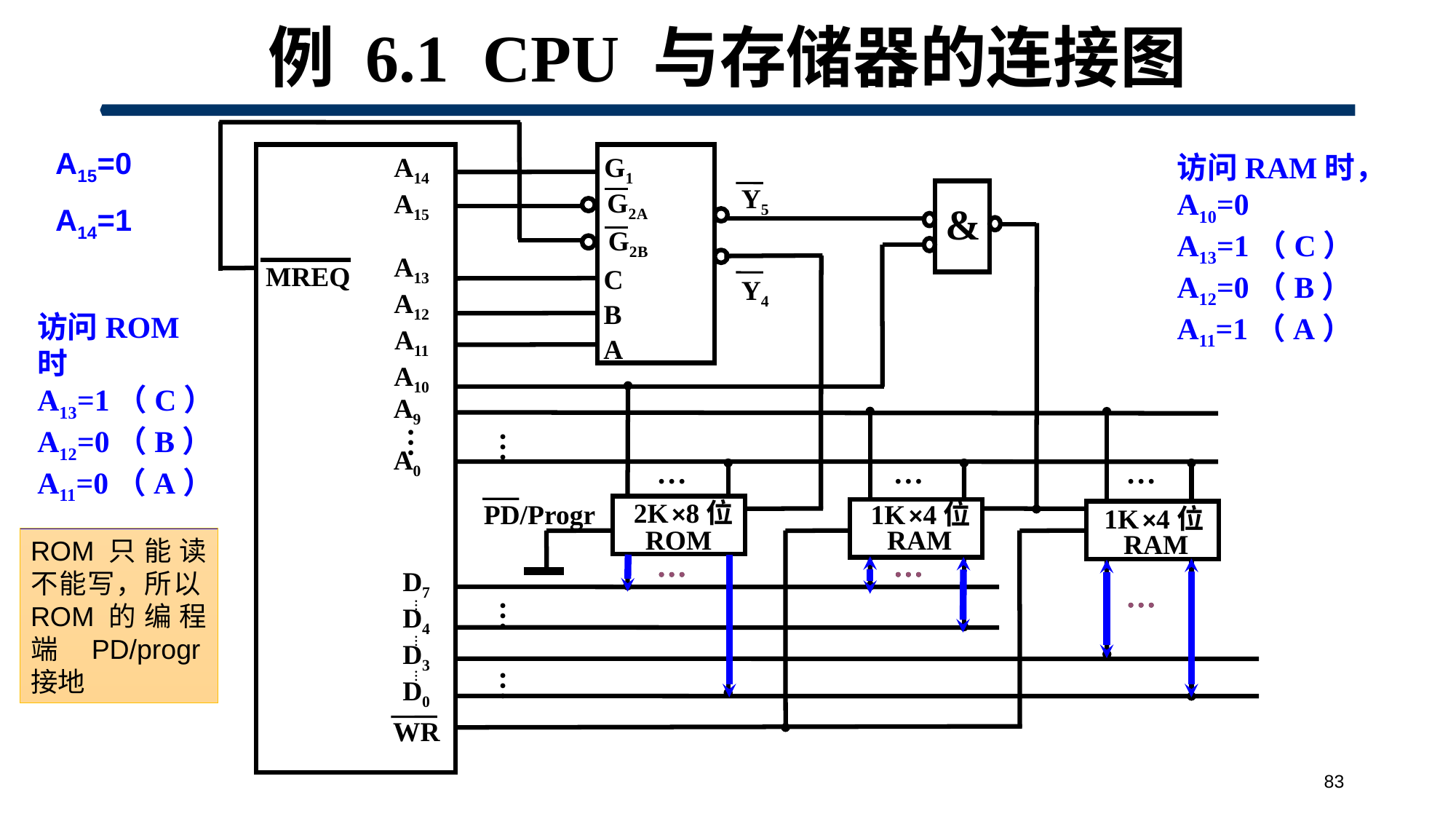

# 例 6.1  CPU 与存储器的连接图

A15=0
A14=1
访问RAM时，A10=0
A13=1（C）
A12=0（B）
A11=1（A）

A14
A15
A13
MREQ

A12
A11
A10
A9
…
A0
D7
D4
D3
D0
WR

G1

G2A

G2B

C
B
A

Y5

&

Y4

访问ROM时
A13=1（C）
A12=0（B）
A11=0（A）

…

…

…

…

 2K ×8位

 ROM
PD/Progr

 1K ×4位
1K ×4位

 RAM
 RAM

ROM只能读不能写，所以ROM的编程端 PD/progr接地

…

…

…

…

…

…

…

…

…
…
…
83